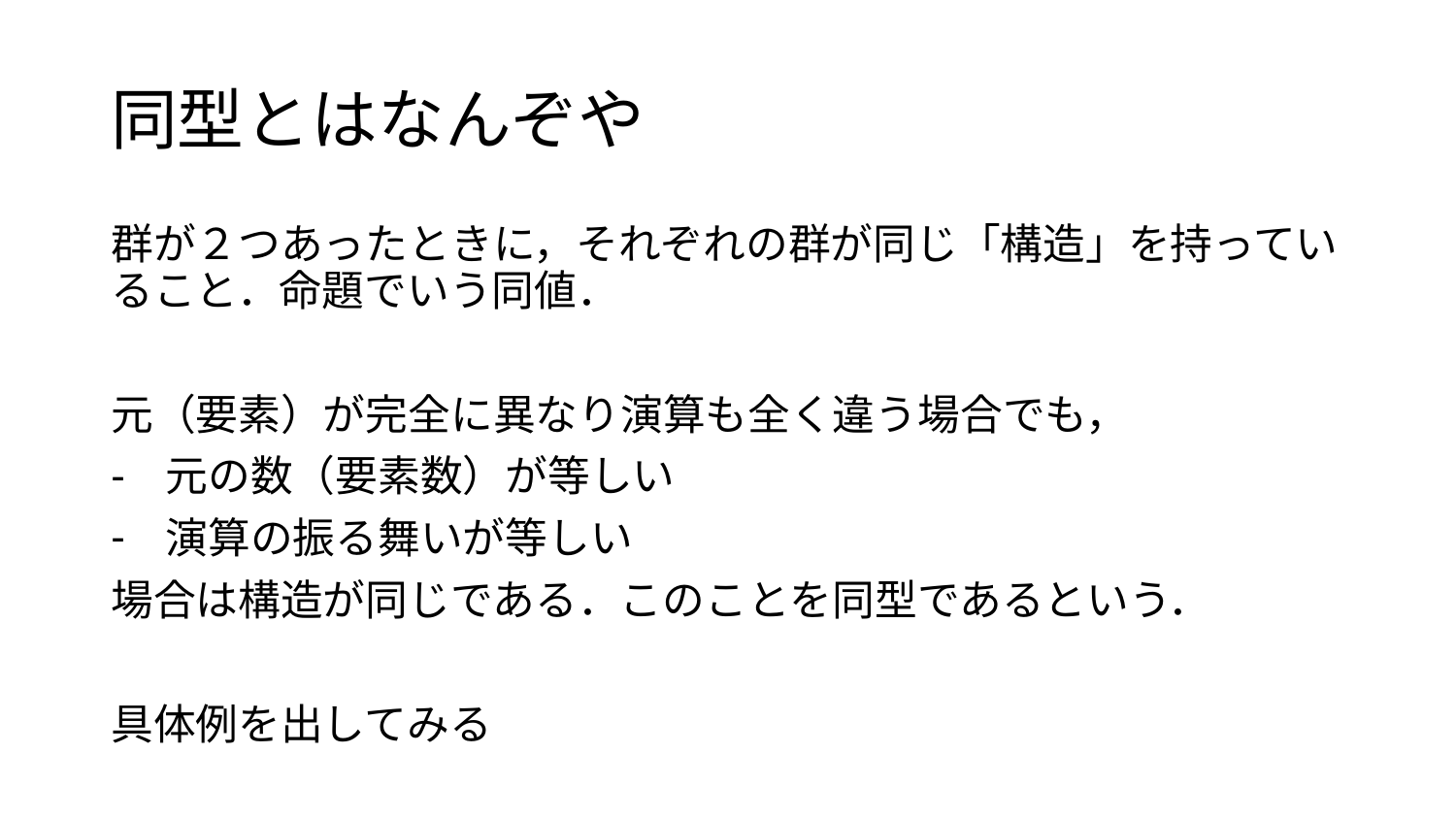

# 同型とはなんぞや
群が２つあったときに，それぞれの群が同じ「構造」を持っていること．命題でいう同値．

元（要素）が完全に異なり演算も全く違う場合でも，
元の数（要素数）が等しい
演算の振る舞いが等しい
場合は構造が同じである．このことを同型であるという．

具体例を出してみる